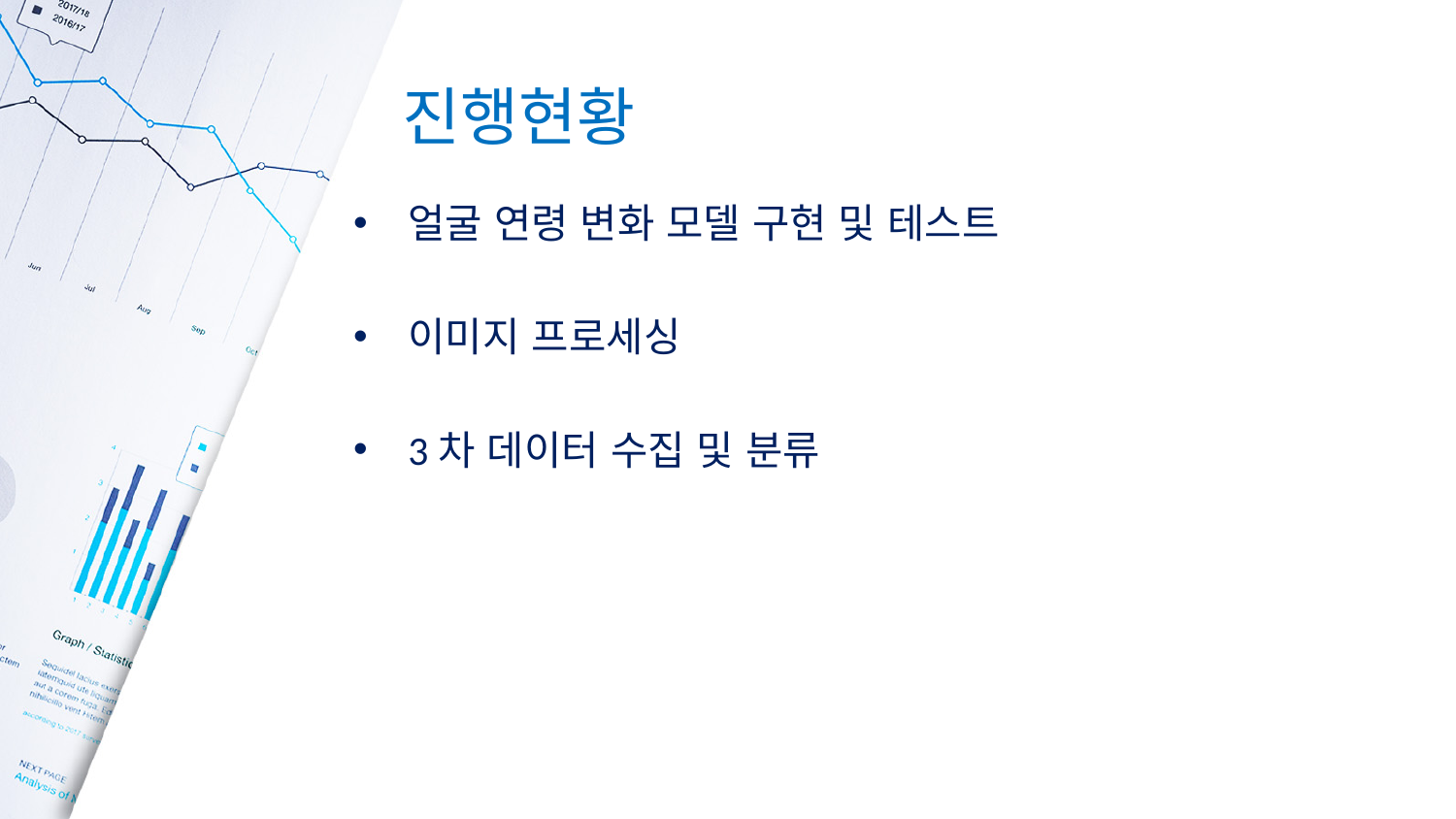

# 진행현황
얼굴 연령 변화 모델 구현 및 테스트

이미지 프로세싱

3차 데이터 수집 및 분류